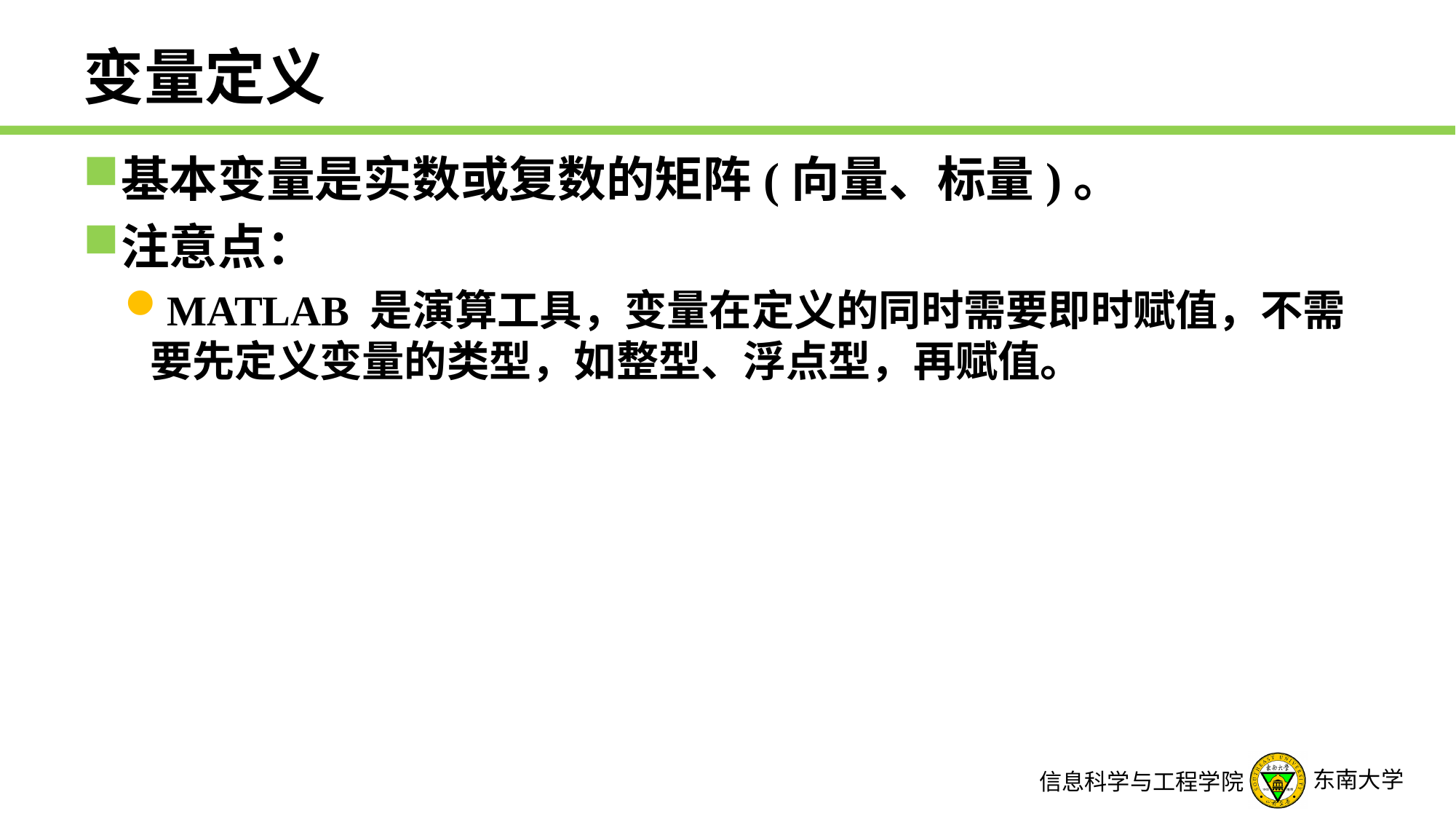

# 变量定义
基本变量是实数或复数的矩阵(向量、标量)。
注意点：
MATLAB 是演算工具，变量在定义的同时需要即时赋值，不需要先定义变量的类型，如整型、浮点型，再赋值。